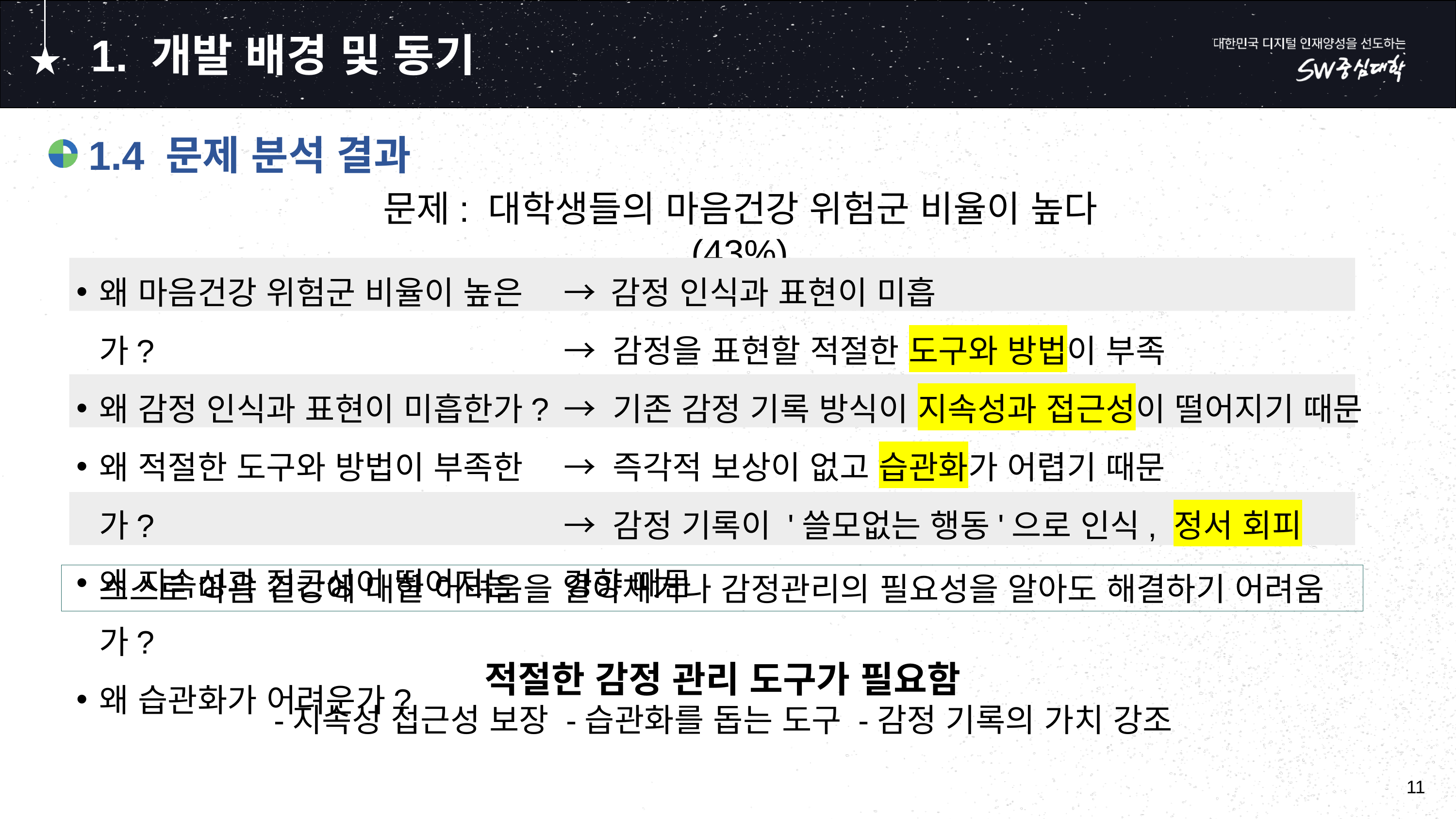

# 1. 개발 배경 및 동기
 1.4 문제 분석 결과
문제: 대학생들의 마음건강 위험군 비율이 높다(43%)
왜 마음건강 위험군 비율이 높은가?
왜 감정 인식과 표현이 미흡한가?
왜 적절한 도구와 방법이 부족한가?
왜 지속성과 접근성이 떨어지는가?
왜 습관화가 어려운가?
→ 감정 인식과 표현이 미흡
→ 감정을 표현할 적절한 도구와 방법이 부족
→ 기존 감정 기록 방식이 지속성과 접근성이 떨어지기 때문
→ 즉각적 보상이 없고 습관화가 어렵기 때문
→ 감정 기록이 '쓸모없는 행동'으로 인식, 정서 회피 경향 때문

스스로 마음 건강에 대한 어려움을 알아채거나 감정관리의 필요성을 알아도 해결하기 어려움
적절한 감정 관리 도구가 필요함
-지속성 접근성 보장 -습관화를 돕는 도구 -감정 기록의 가치 강조